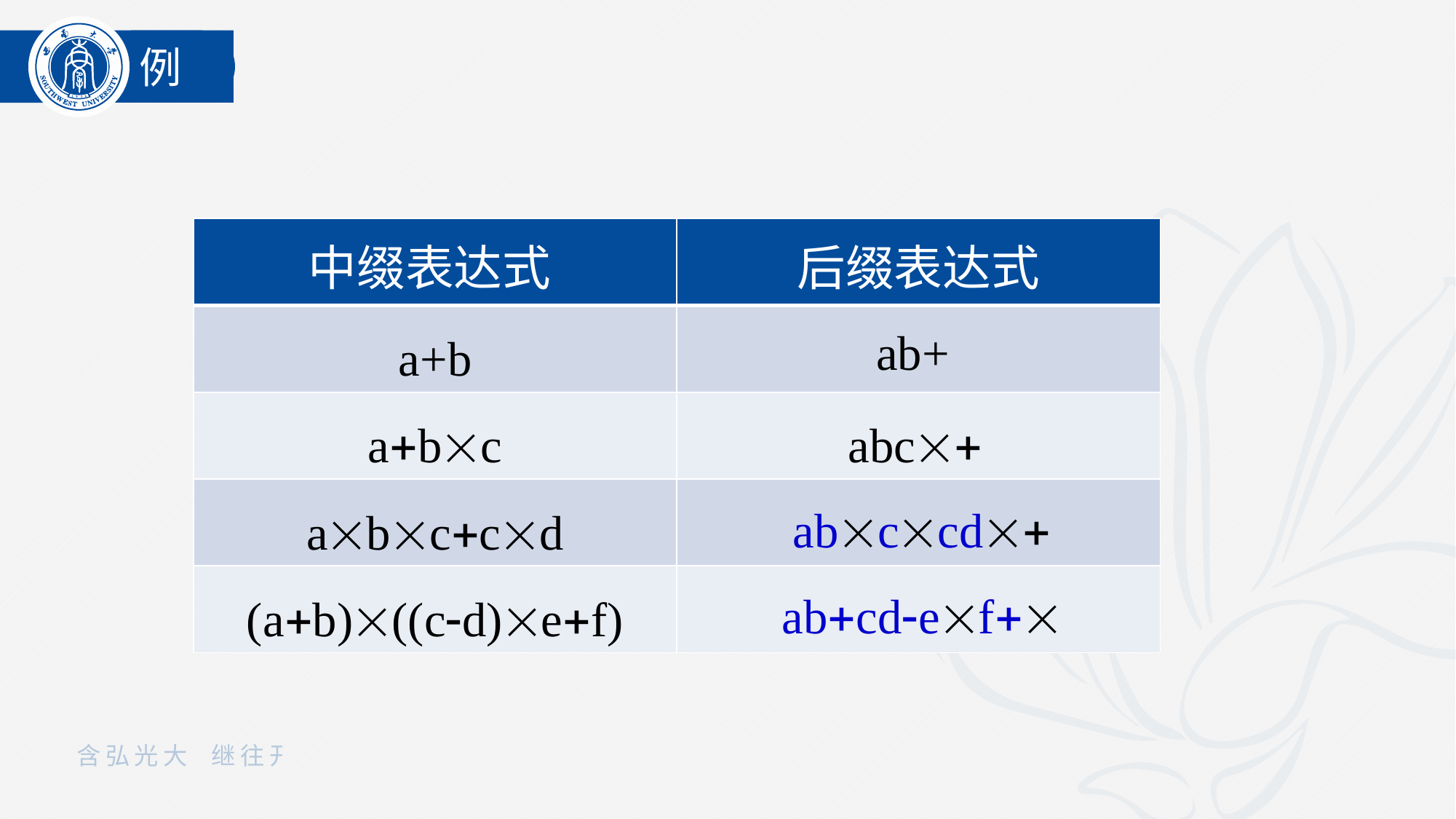

例
| 中缀表达式 | 后缀表达式 |
| --- | --- |
| a+b |  |
| a+b×c |  |
| a×b×c+c×d |  |
| (a+b)×((c−d)×e+f) |  |
ab+

abc×+

ab×c×cd×+

ab+cd−e×f+×